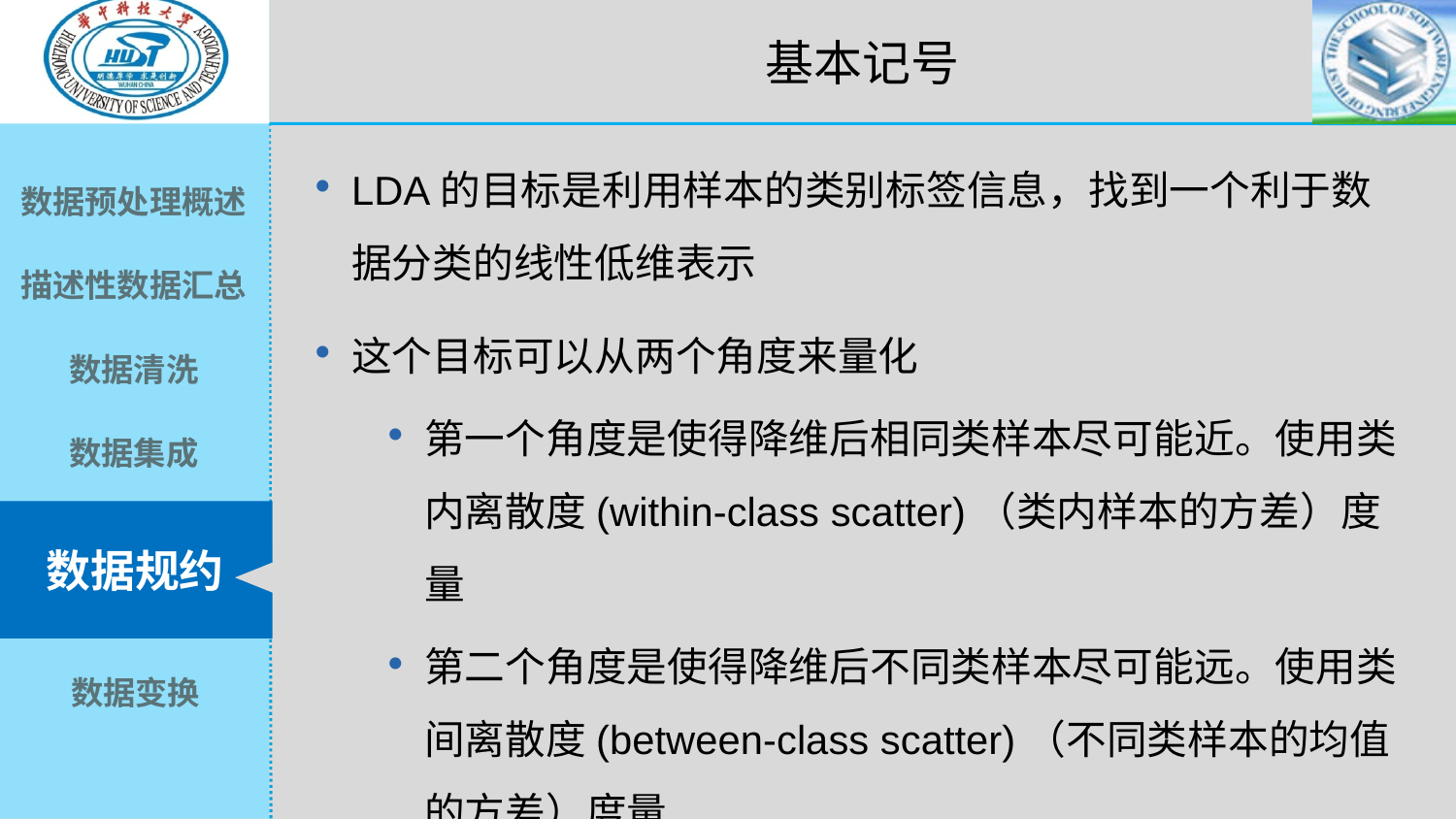

基本记号
LDA的目标是利用样本的类别标签信息，找到一个利于数据分类的线性低维表示
这个目标可以从两个角度来量化
第一个角度是使得降维后相同类样本尽可能近。使用类内离散度(within-class scatter)（类内样本的方差）度量
第二个角度是使得降维后不同类样本尽可能远。使用类间离散度(between-class scatter)（不同类样本的均值的方差）度量